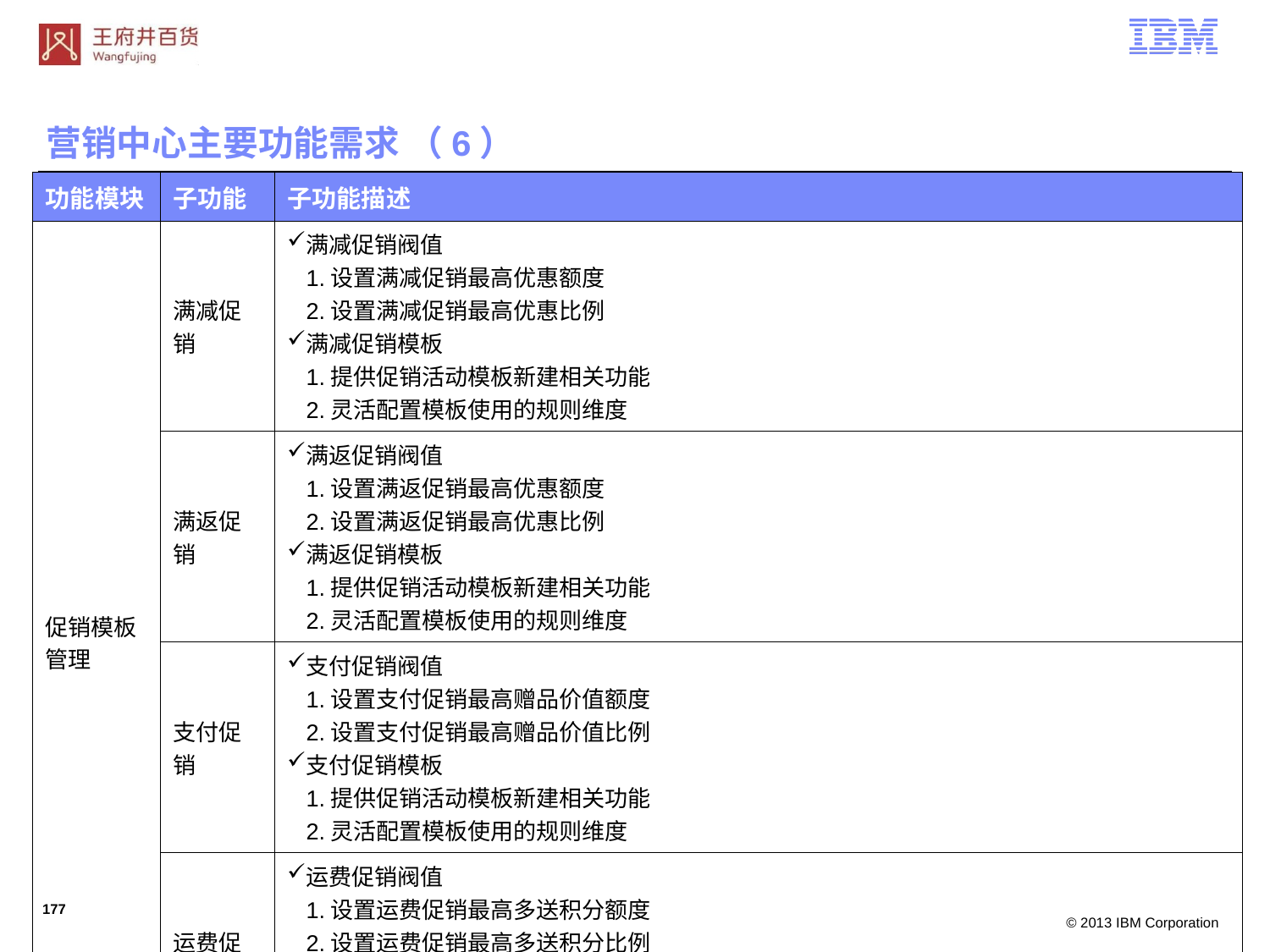

营销中心主要功能需求 （6）
| 功能模块 | 子功能 | 子功能描述 |
| --- | --- | --- |
| 促销模板管理 | 满减促销 | 满减促销阀值 1.设置满减促销最高优惠额度 2.设置满减促销最高优惠比例 满减促销模板 1.提供促销活动模板新建相关功能 2.灵活配置模板使用的规则维度 |
|  | 满返促销 | 满返促销阀值 1.设置满返促销最高优惠额度 2.设置满返促销最高优惠比例 满返促销模板 1.提供促销活动模板新建相关功能 2.灵活配置模板使用的规则维度 |
|  | 支付促销 | 支付促销阀值 1.设置支付促销最高赠品价值额度 2.设置支付促销最高赠品价值比例 支付促销模板 1.提供促销活动模板新建相关功能 2.灵活配置模板使用的规则维度 |
|  | 运费促销 | 运费促销阀值 1.设置运费促销最高多送积分额度 2.设置运费促销最高多送积分比例 运费促销模板 1.提供促销活动模板新建相关功能 2.灵活配置模板使用的规则维度 |
177